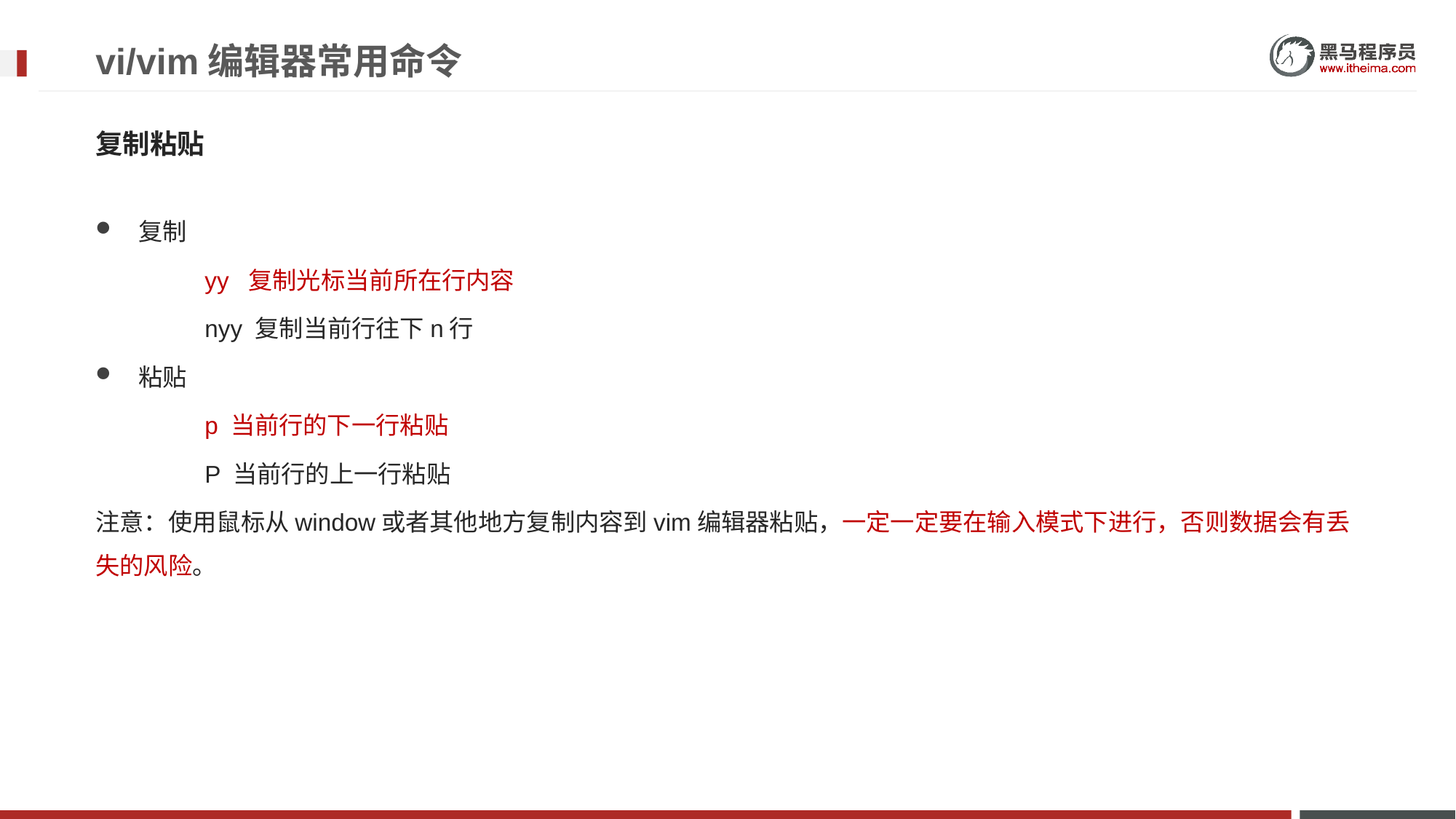

# vi/vim编辑器常用命令
复制粘贴
复制
	yy  复制光标当前所在行内容
	nyy 复制当前行往下n行
粘贴
	p 当前行的下一行粘贴
	P 当前行的上一行粘贴
注意：使用鼠标从window或者其他地方复制内容到vim编辑器粘贴，一定一定要在输入模式下进行，否则数据会有丢失的风险。